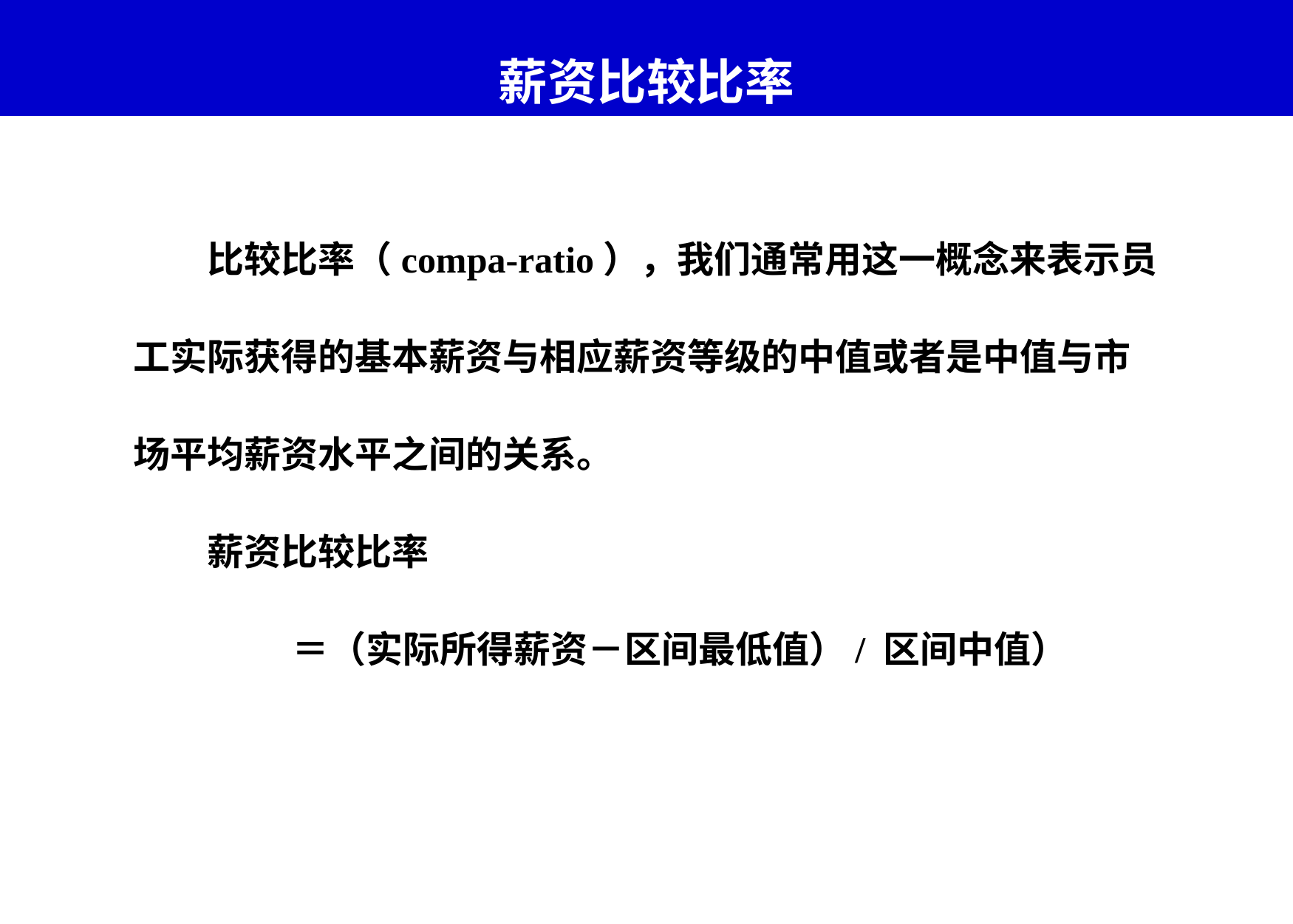

# 薪资比较比率
　　比较比率（compa-ratio），我们通常用这一概念来表示员工实际获得的基本薪资与相应薪资等级的中值或者是中值与市场平均薪资水平之间的关系。
　　薪资比较比率
                  ＝（实际所得薪资－区间最低值）/ 区间中值）